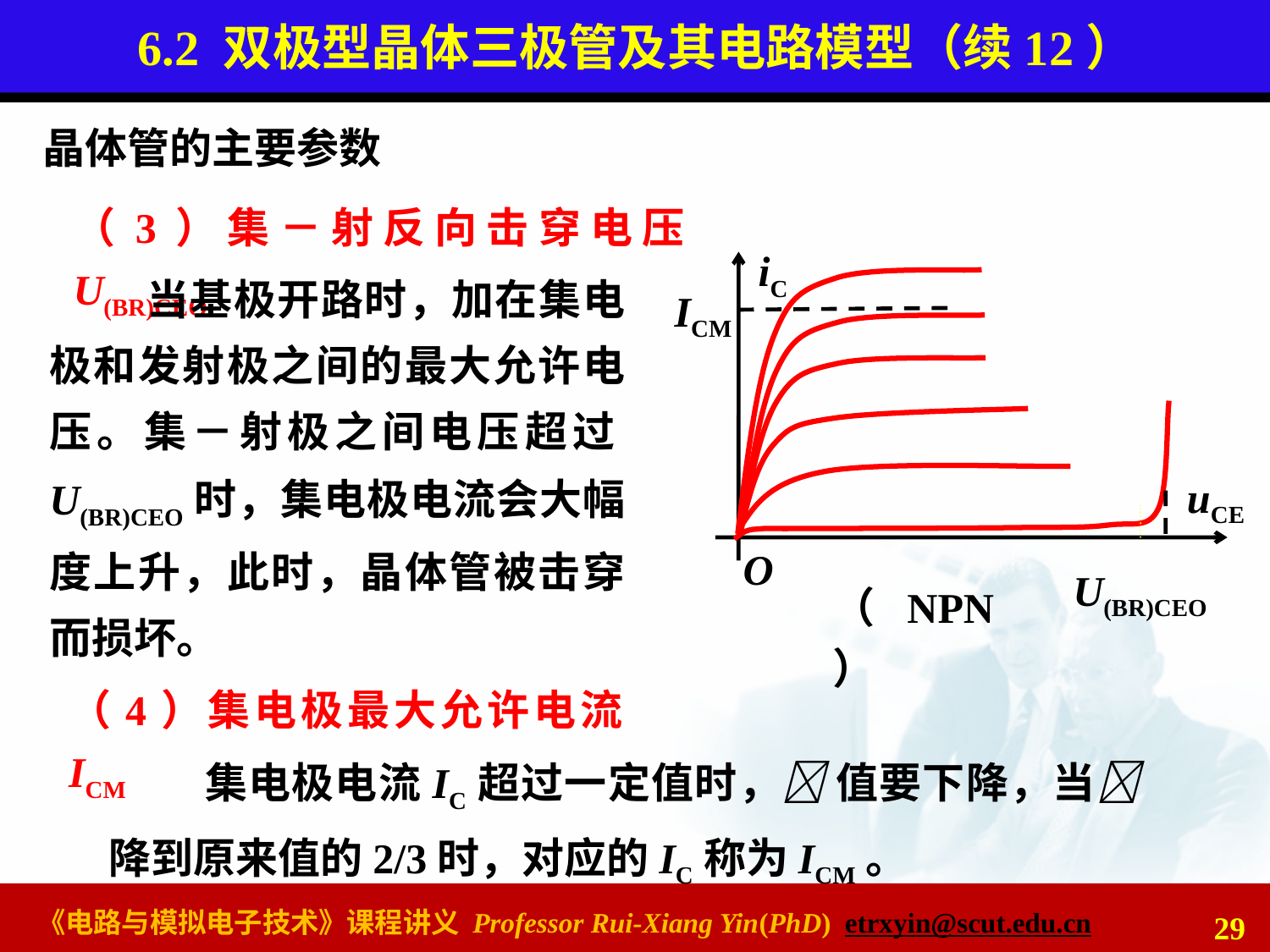

# 6.2 双极型晶体三极管及其电路模型（续12）
晶体管的主要参数
（3）集－射反向击穿电压U(BR)CEO
iC

uCE

O

（NPN）
        当基极开路时，加在集电极和发射极之间的最大允许电压。集－射极之间电压超过U(BR)CEO时，集电极电流会大幅度上升，此时，晶体管被击穿而损坏。
ICM

U(BR)CEO
（4）集电极最大允许电流 ICM
        集电极电流IC超过一定值时，β 值要下降，当β 降到原来值的2/3时，对应的IC称为ICM。
29